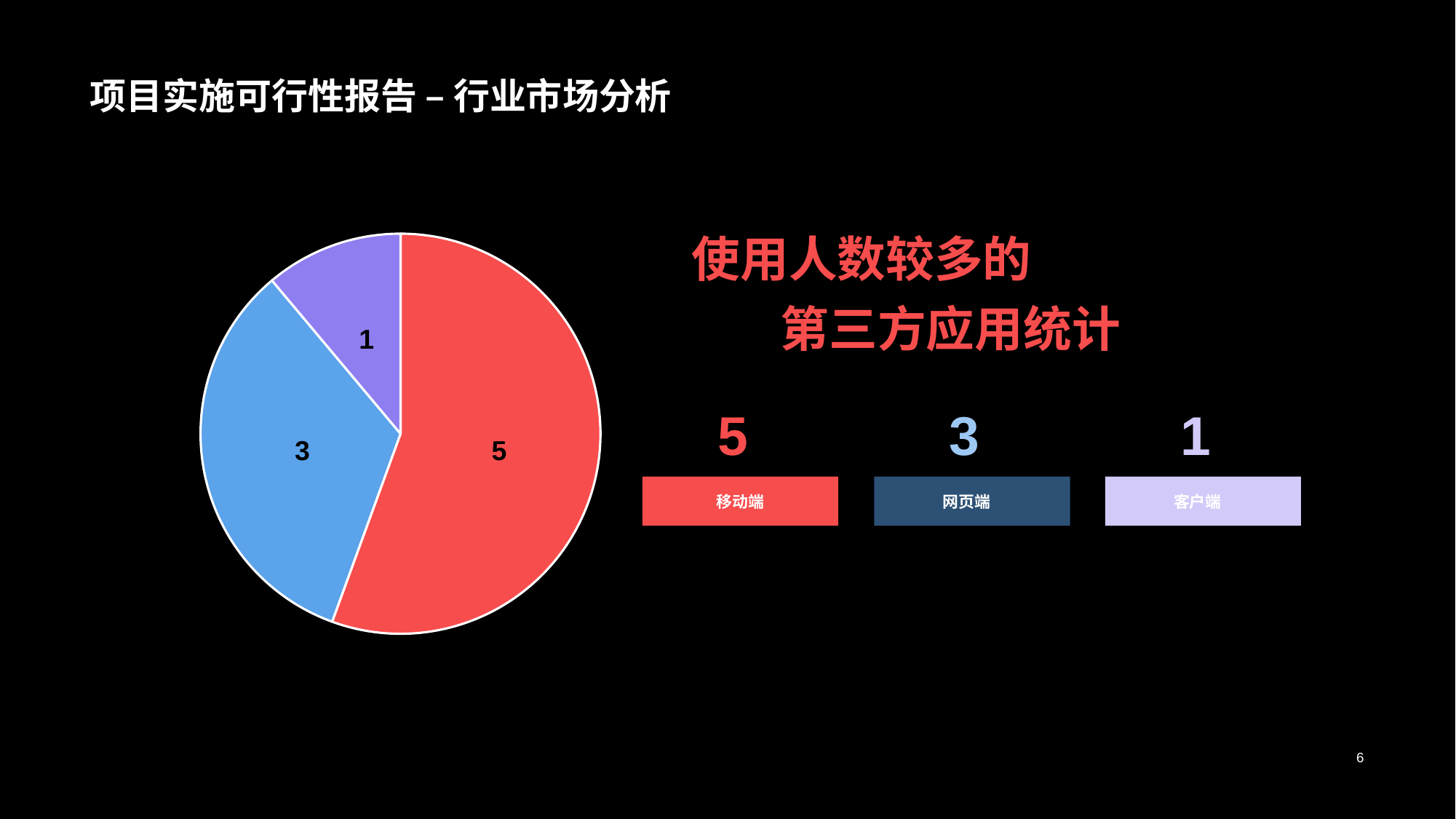

# 项目实施可行性报告 – 行业市场分析

### Chart

| Category | 销售额 |
|---|---|
| 第一季度 | 5.0 |
| 第二季度 | 3.0 |
| 第三季度 | 1.0 |
    使用人数较多的
            第三方应用统计
5
3
1
移动端
网页端
客户端
6